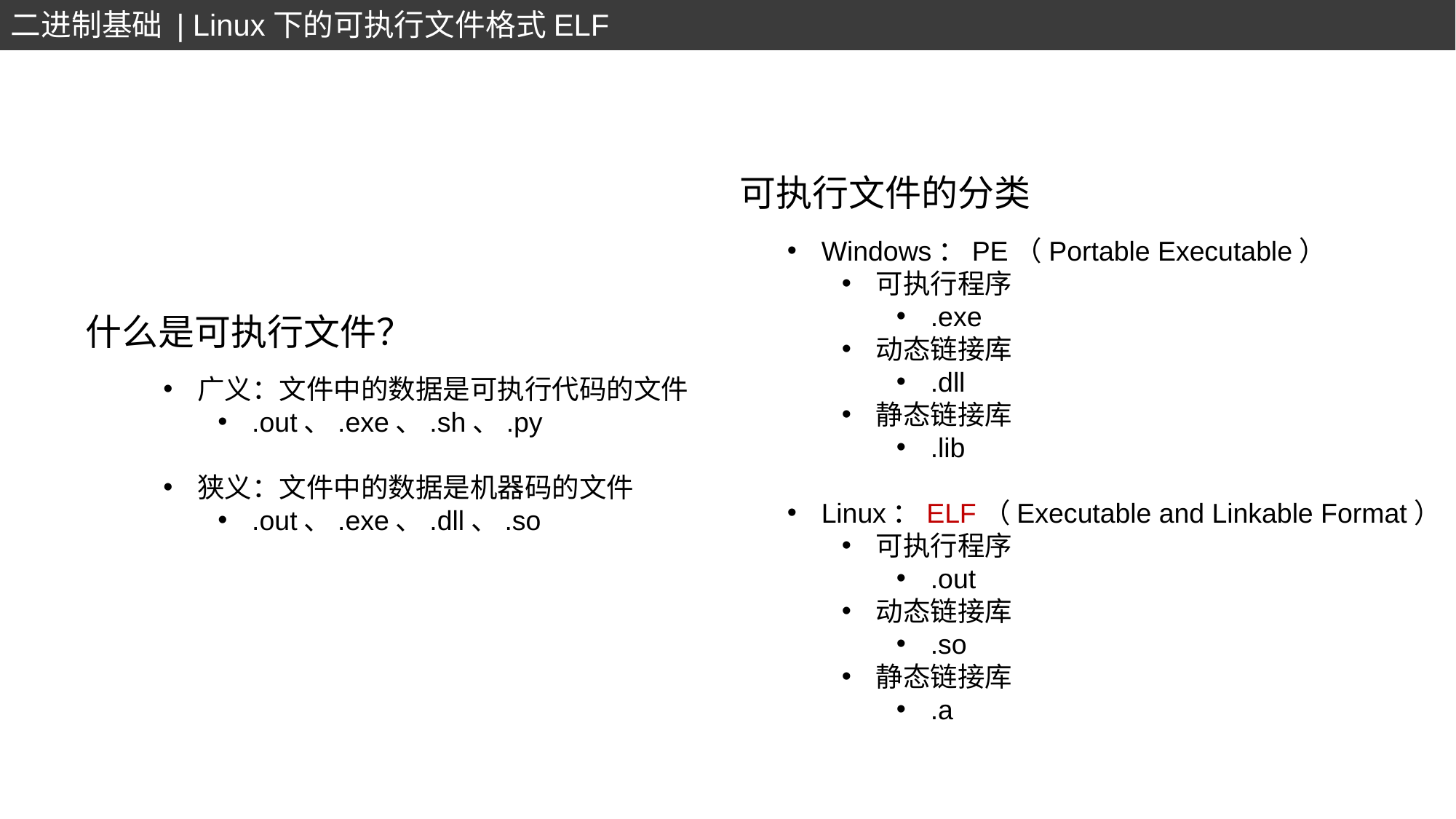

二进制基础 | Linux下的可执行文件格式ELF
可执行文件的分类
Windows：PE（Portable Executable）
可执行程序
.exe
动态链接库
.dll
静态链接库
.lib

Linux：ELF（Executable and Linkable Format）
可执行程序
.out
动态链接库
.so
静态链接库
.a
什么是可执行文件？
广义：文件中的数据是可执行代码的文件
.out、.exe、.sh、.py

狭义：文件中的数据是机器码的文件
.out、.exe、.dll、.so